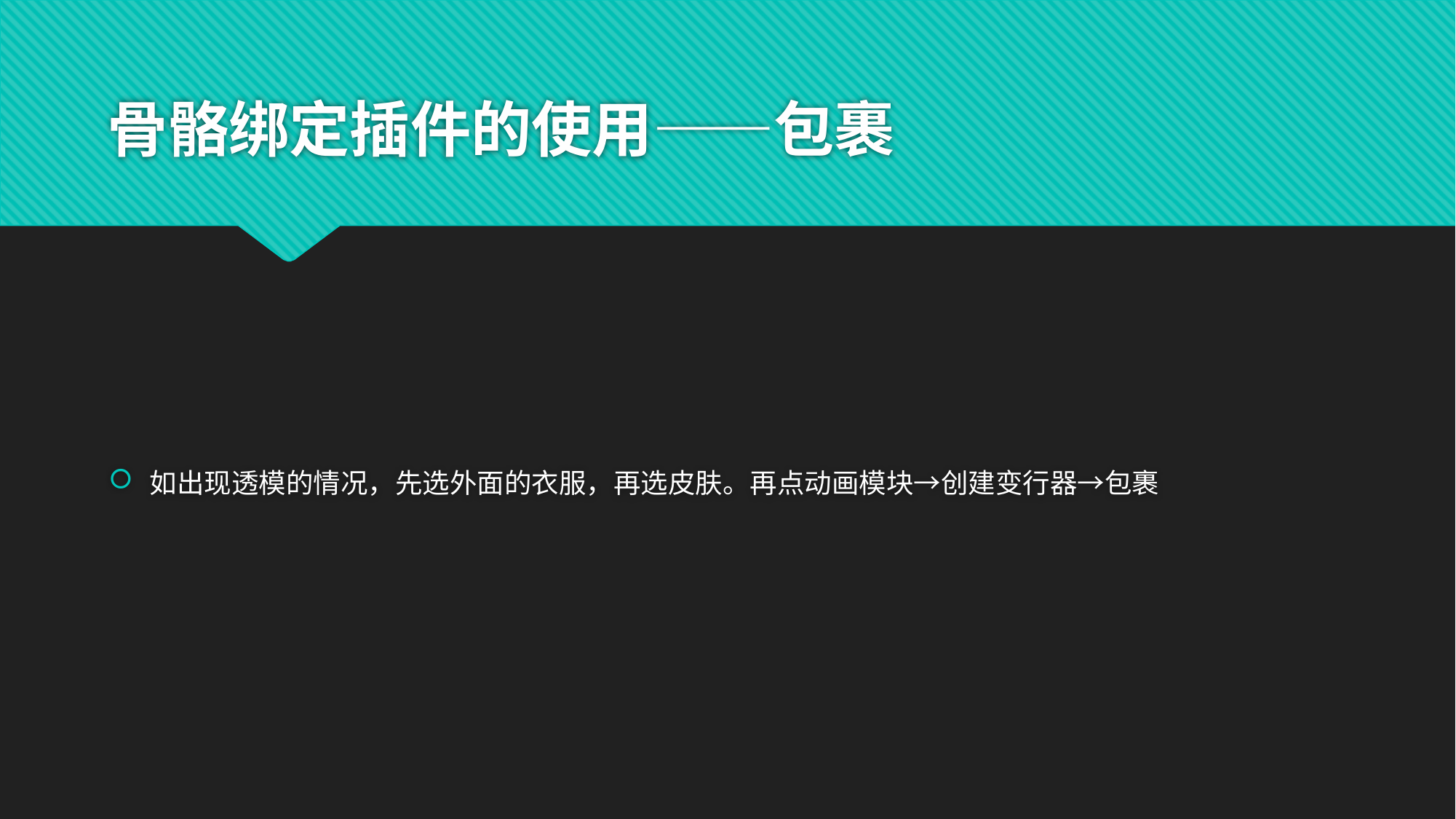

# 骨骼绑定插件的使用——包裹
如出现透模的情况，先选外面的衣服，再选皮肤。再点动画模块→创建变行器→包裹